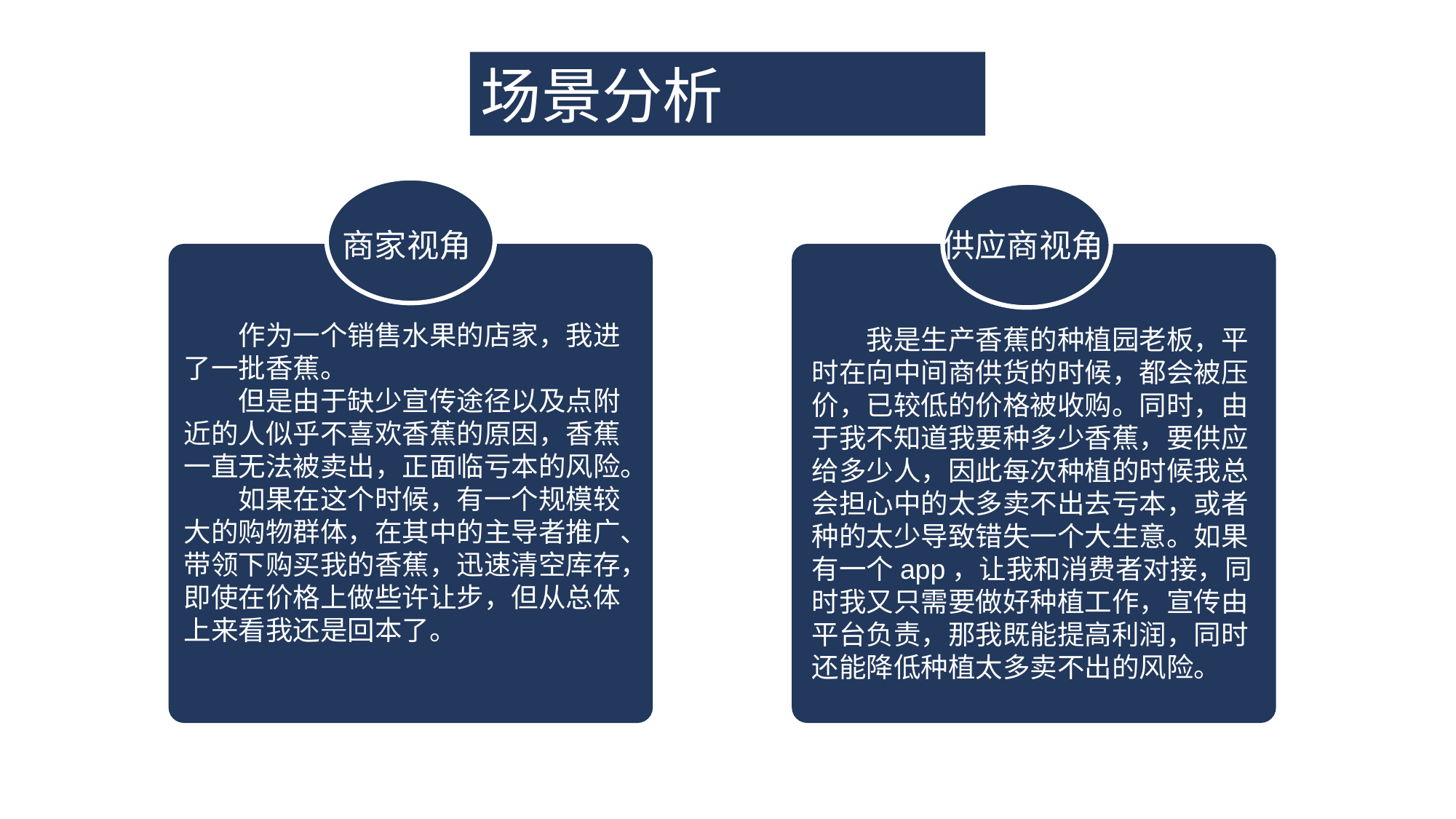

场景分析

商家视角

作为一个销售水果的店家，我进了一批香蕉。
但是由于缺少宣传途径以及点附近的人似乎不喜欢香蕉的原因，香蕉一直无法被卖出，正面临亏本的风险。
如果在这个时候，有一个规模较大的购物群体，在其中的主导者推广、带领下购买我的香蕉，迅速清空库存，即使在价格上做些许让步，但从总体上来看我还是回本了。

供应商视角

我是生产香蕉的种植园老板，平时在向中间商供货的时候，都会被压价，已较低的价格被收购。同时，由于我不知道我要种多少香蕉，要供应给多少人，因此每次种植的时候我总会担心中的太多卖不出去亏本，或者种的太少导致错失一个大生意。如果有一个app，让我和消费者对接，同时我又只需要做好种植工作，宣传由平台负责，那我既能提高利润，同时还能降低种植太多卖不出的风险。
商家视角
作为一个销售水果的店家，我进了一批香蕉。
但是由于缺少宣传途径以及点附近的人似乎不喜欢香蕉的原因，香蕉一直无法被卖出，正面临亏本的风险。
如果在这个时候，有一个规模较大的购物群体，在其中的主导者推广、带领下购买我的香蕉，迅速清空库存，即使在价格上做些许让步，但从总体上来看我还是回本了。